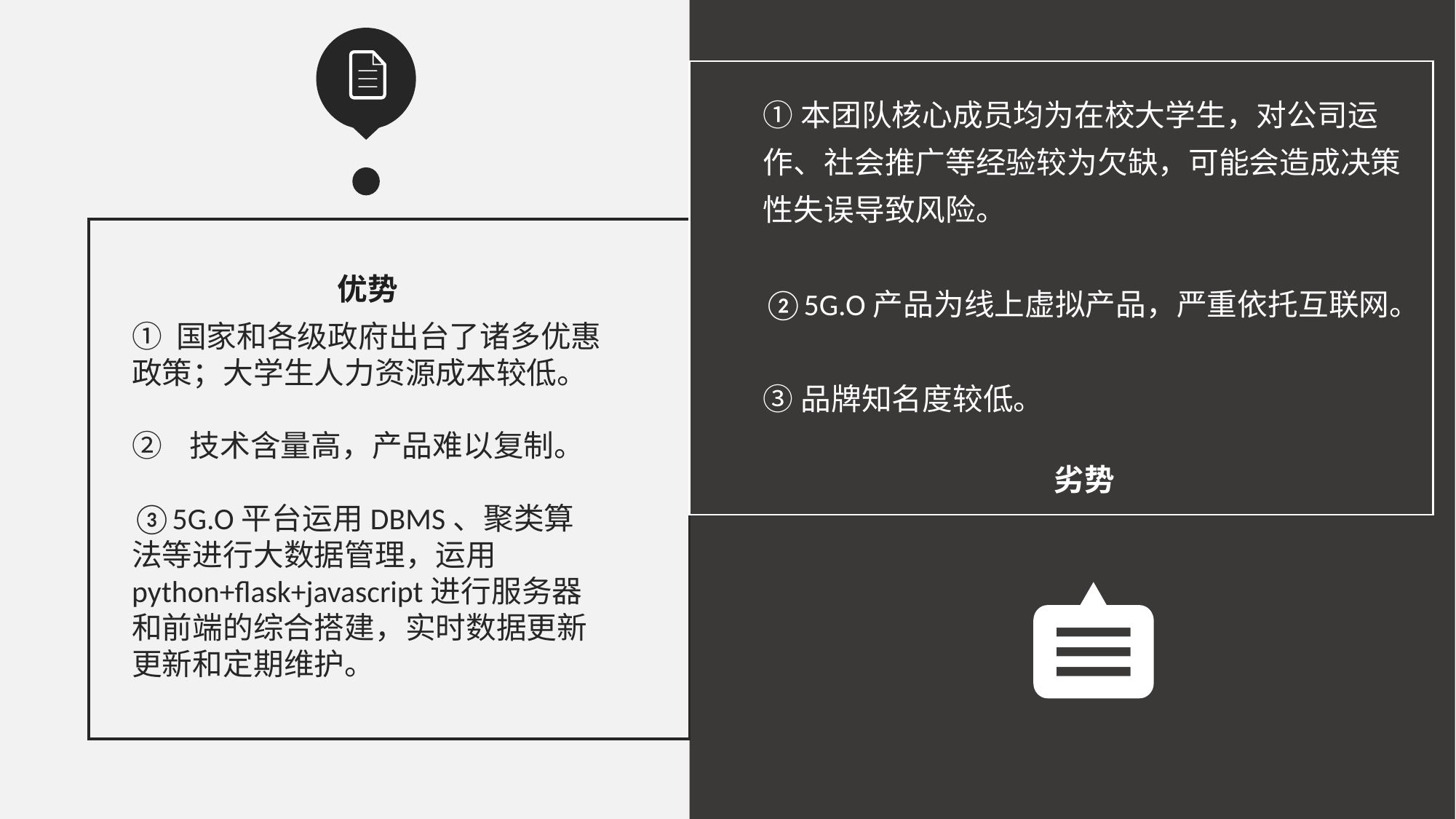

①本团队核心成员均为在校大学生，对公司运作、社会推广等经验较为欠缺，可能会造成决策性失误导致风险。

②5G.O产品为线上虚拟产品，严重依托互联网。

③品牌知名度较低。

优势
① 国家和各级政府出台了诸多优惠政策；大学生人力资源成本较低。

②   技术含量高，产品难以复制。

③5G.O平台运用DBMS、聚类算法等进行大数据管理，运用python+flask+javascript进行服务器和前端的综合搭建，实时数据更新更新和定期维护。
Lorem ipsum dolor sit amet consectetuer adipiscing elit commodo
劣势